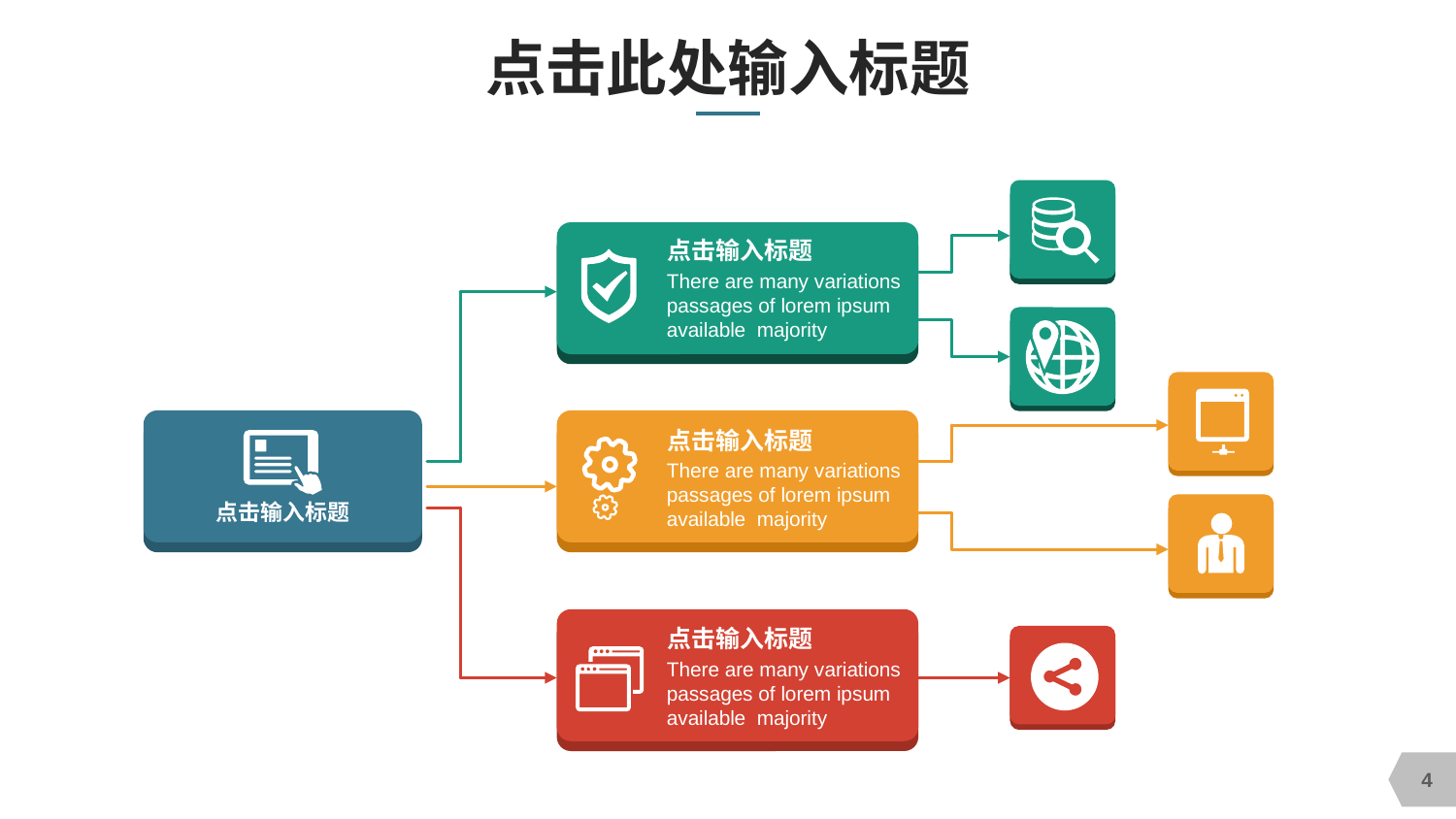

# 点击此处输入标题

点击输入标题
There are many variations passages of lorem ipsum available  majority

点击输入标题
There are many variations passages of lorem ipsum available  majority

点击输入标题

点击输入标题
There are many variations passages of lorem ipsum available  majority

4